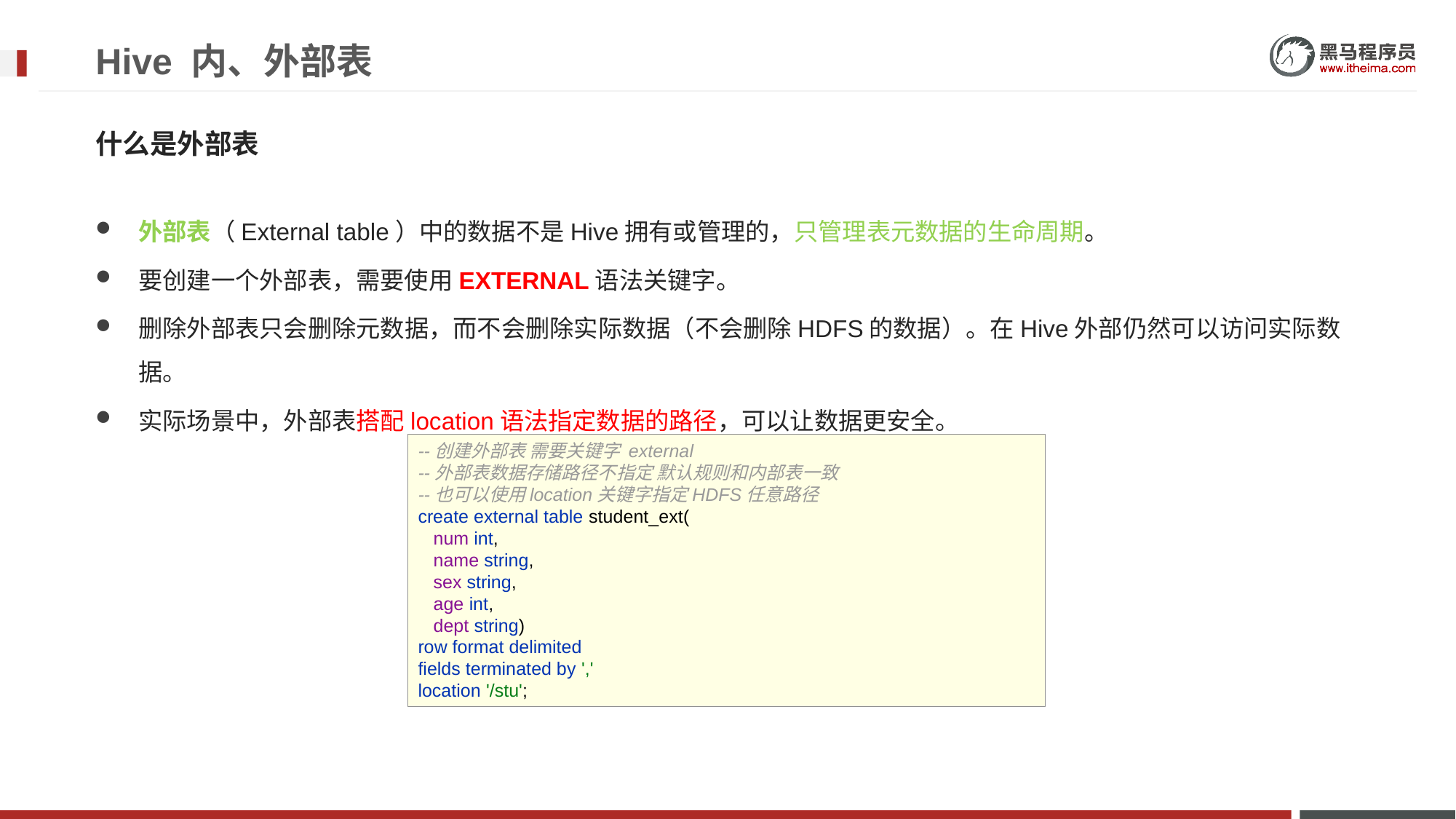

# Hive 内、外部表
什么是外部表
外部表（External table）中的数据不是Hive拥有或管理的，只管理表元数据的生命周期。
要创建一个外部表，需要使用EXTERNAL语法关键字。
删除外部表只会删除元数据，而不会删除实际数据（不会删除HDFS的数据）。在Hive外部仍然可以访问实际数据。
实际场景中，外部表搭配location语法指定数据的路径，可以让数据更安全。

--创建外部表 需要关键字 external
--外部表数据存储路径不指定 默认规则和内部表一致
--也可以使用location关键字指定HDFS任意路径
create external table student_ext(
   num int,
   name string,
   sex string,
   age int,
   dept string)
row format delimited
fields terminated by ','
location '/stu';